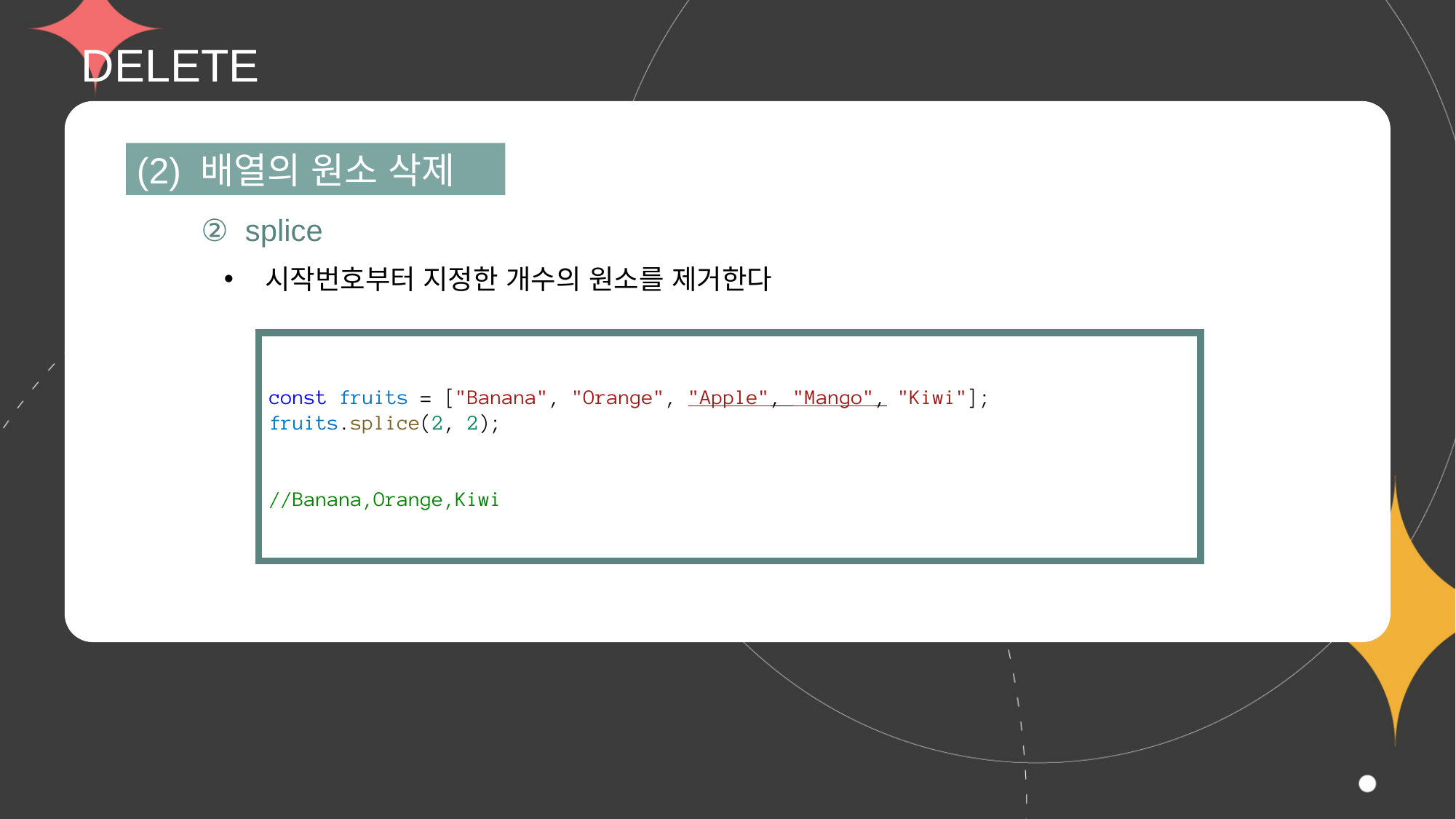

# DELETE
(2) 배열의 원소 삭제
②  splice
시작번호부터 지정한 개수의 원소를 제거한다
const fruits = ["Banana", "Orange", "Apple", "Mango", "Kiwi"];
fruits.splice(2, 2);

//Banana,Orange,Kiwi